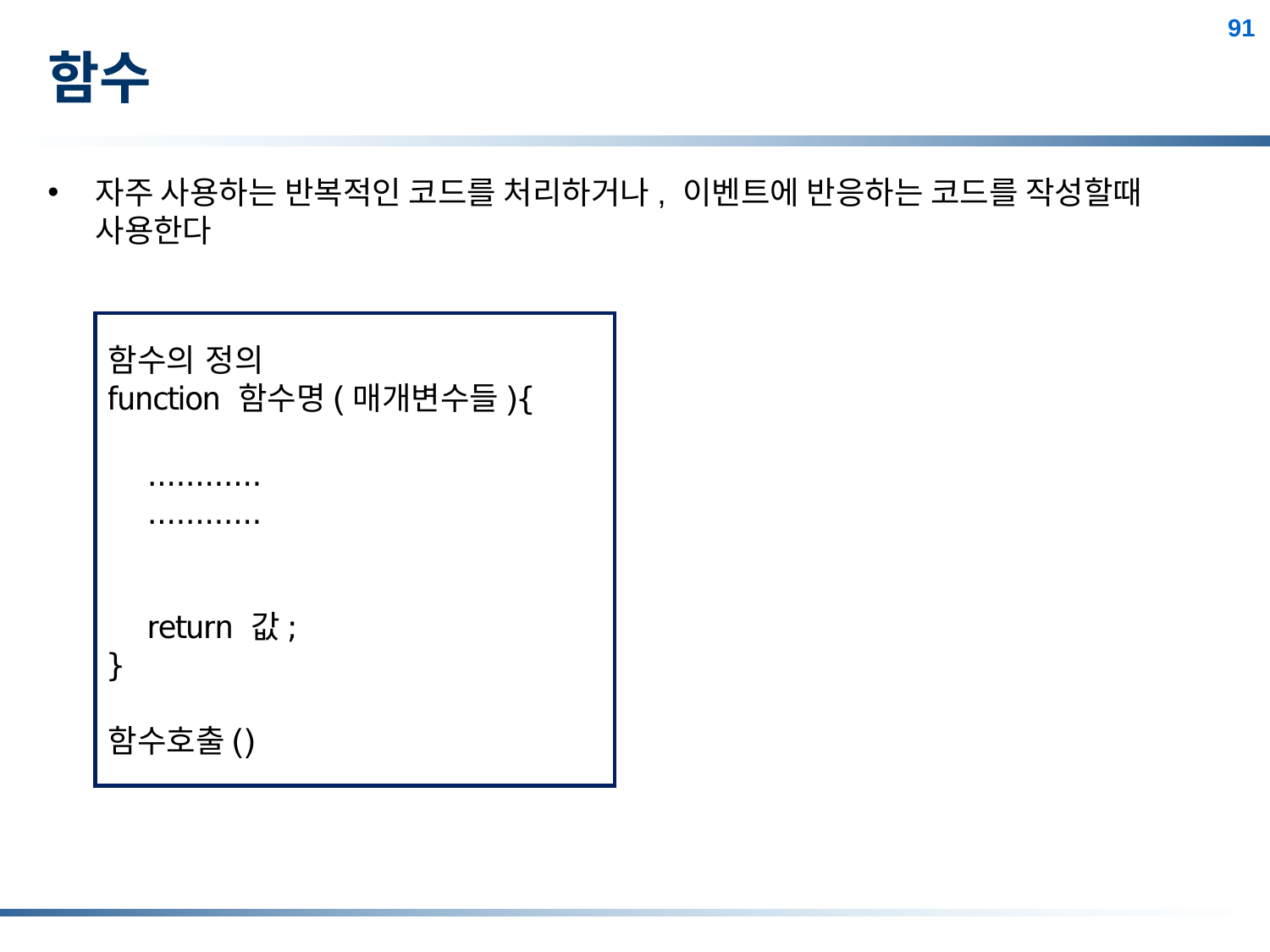

# 함수
자주 사용하는 반복적인 코드를 처리하거나, 이벤트에 반응하는 코드를 작성할때 사용한다

함수의 정의
function 함수명(매개변수들){

    ............
    ............

    return 값;
}

함수호출()
91